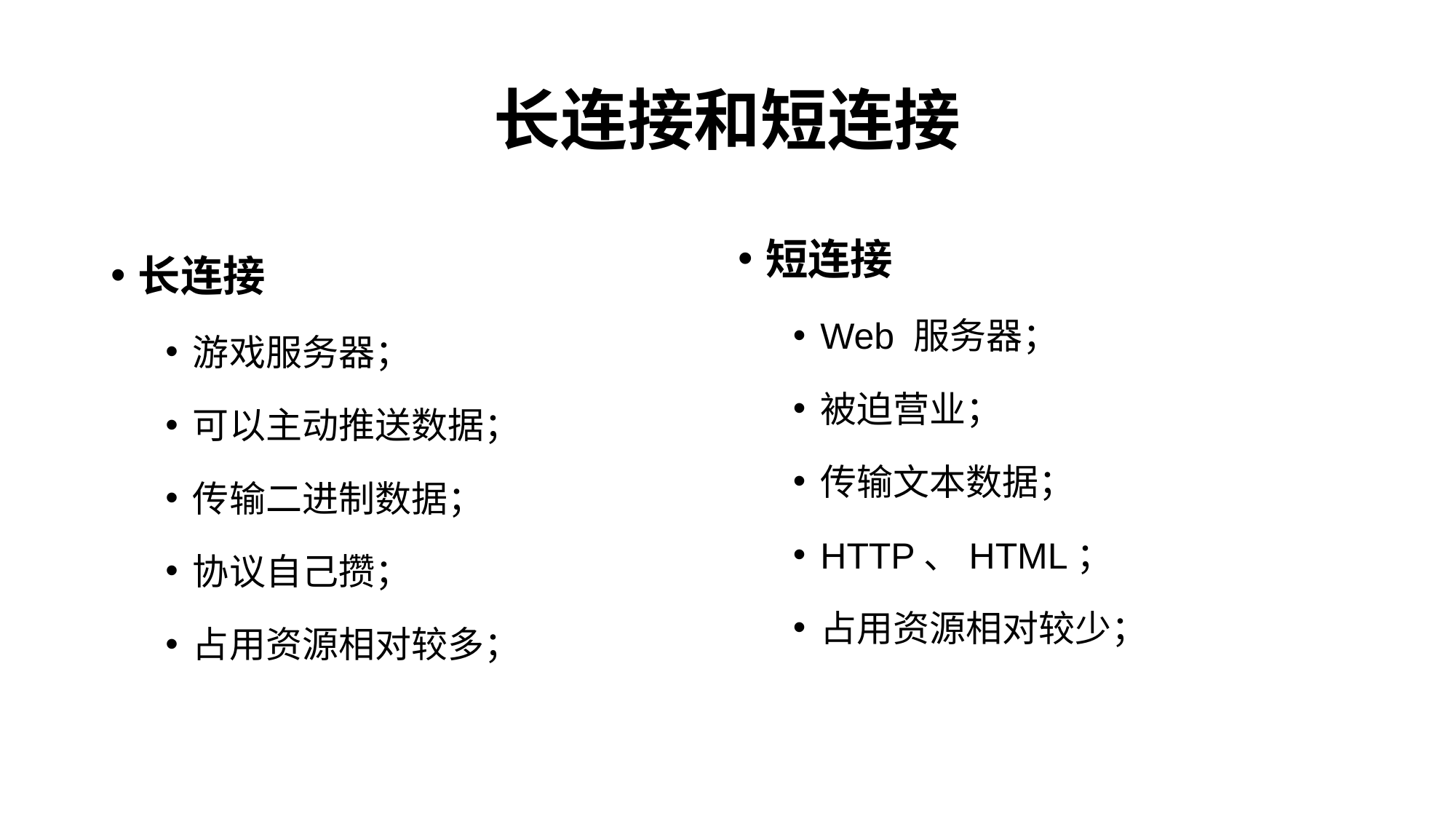

# 长连接和短连接
短连接
Web 服务器；
被迫营业；
传输文本数据；
HTTP、HTML；
占用资源相对较少；
长连接
游戏服务器；
可以主动推送数据；
传输二进制数据；
协议自己攒；
占用资源相对较多；